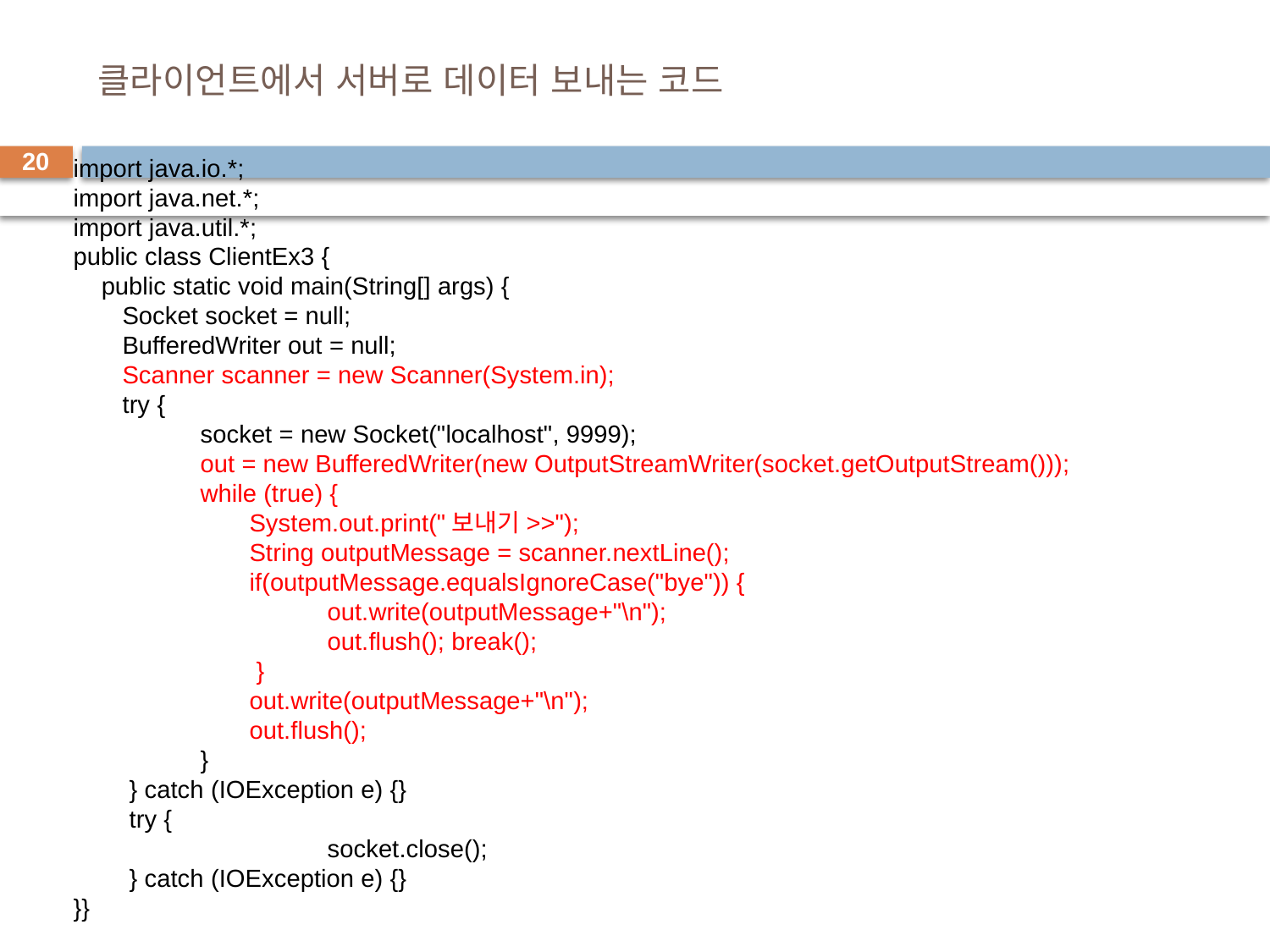

# 클라이언트에서 서버로 데이터 보내는 코드
20
import java.io.*;
import java.net.*;
import java.util.*;
public class ClientEx3 {
    public static void main(String[] args) {
       Socket socket = null;
       BufferedWriter out = null;
       Scanner scanner = new Scanner(System.in);
       try {
	socket = new Socket("localhost", 9999);
	out = new BufferedWriter(new OutputStreamWriter(socket.getOutputStream()));
	while (true) {
	       System.out.print("보내기>>");
	       String outputMessage = scanner.nextLine();
	       if(outputMessage.equalsIgnoreCase("bye")) {
		out.write(outputMessage+"\n");
		out.flush(); break();
	        }
	       out.write(outputMessage+"\n");
	       out.flush();
	}
        } catch (IOException e) {}
        try {
		socket.close();
        } catch (IOException e) {}
}}